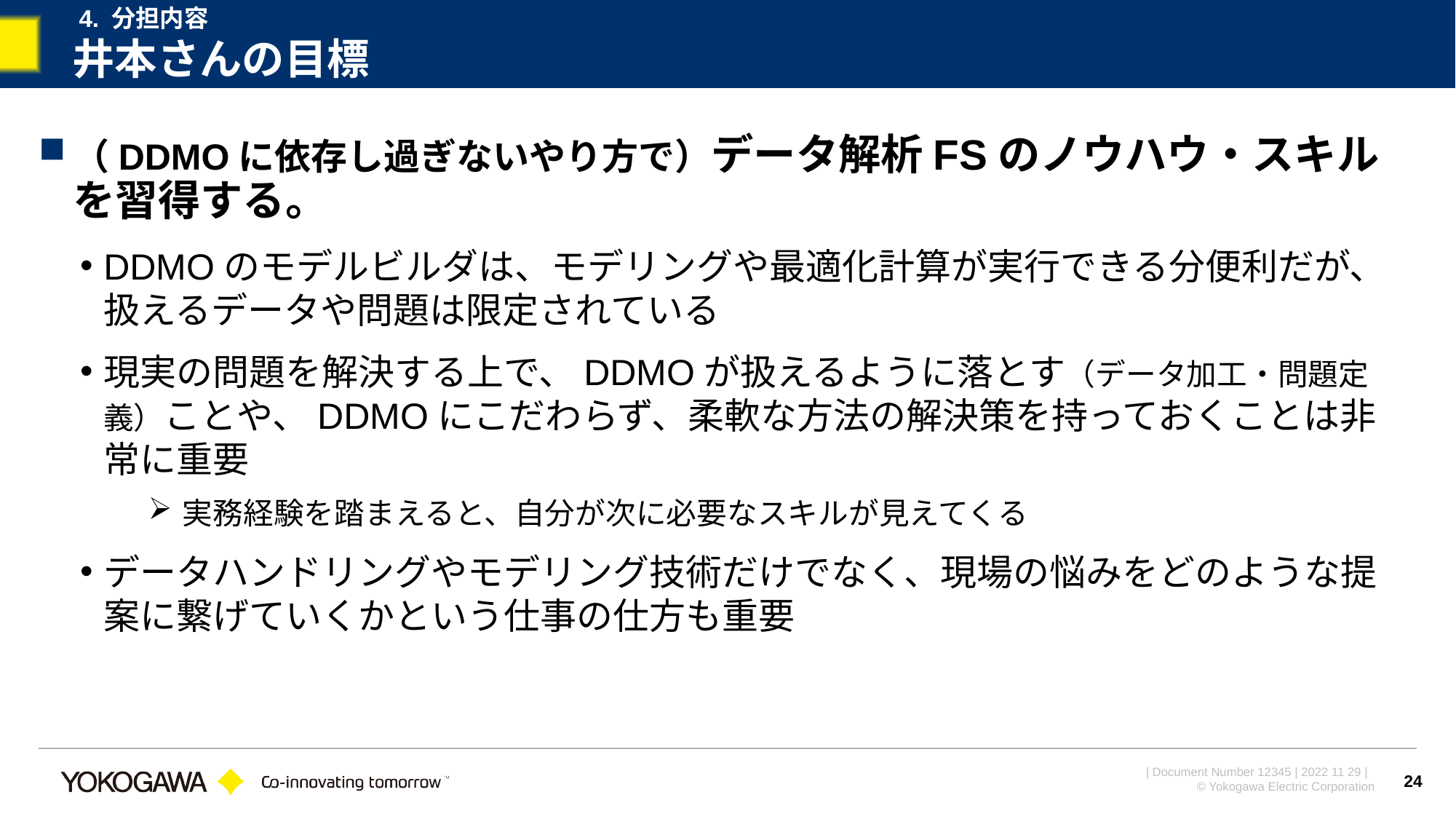

4. 分担内容
# 井本さんの目標
（DDMOに依存し過ぎないやり方で）データ解析FSのノウハウ・スキルを習得する。
DDMOのモデルビルダは、モデリングや最適化計算が実行できる分便利だが、扱えるデータや問題は限定されている
現実の問題を解決する上で、DDMOが扱えるように落とす（データ加工・問題定義）ことや、DDMOにこだわらず、柔軟な方法の解決策を持っておくことは非常に重要
実務経験を踏まえると、自分が次に必要なスキルが見えてくる
データハンドリングやモデリング技術だけでなく、現場の悩みをどのような提案に繋げていくかという仕事の仕方も重要
24